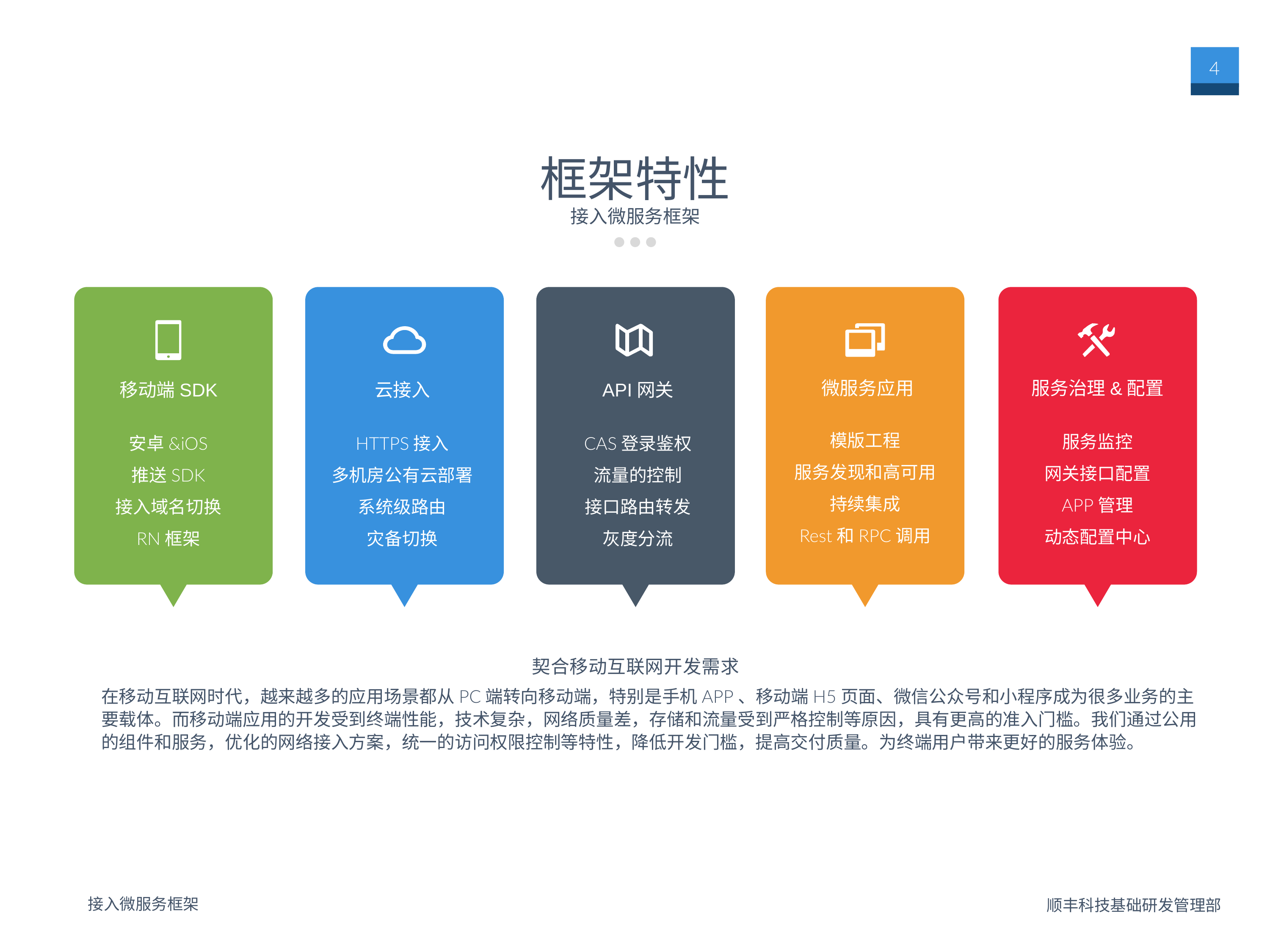

4
框架特性
接入微服务框架

微服务应用
服务治理&配置
移动端SDK
云接入
API网关
模版工程
服务发现和高可用
持续集成
Rest和RPC调用
服务监控
网关接口配置
APP管理
动态配置中心
安卓&iOS
推送SDK
接入域名切换
RN框架
HTTPS接入
多机房公有云部署
系统级路由
灾备切换
CAS登录鉴权
流量的控制
接口路由转发
灰度分流
契合移动互联网开发需求
在移动互联网时代，越来越多的应用场景都从PC端转向移动端，特别是手机APP、移动端H5页面、微信公众号和小程序成为很多业务的主要载体。而移动端应用的开发受到终端性能，技术复杂，网络质量差，存储和流量受到严格控制等原因，具有更高的准入门槛。我们通过公用的组件和服务，优化的网络接入方案，统一的访问权限控制等特性，降低开发门槛，提高交付质量。为终端用户带来更好的服务体验。